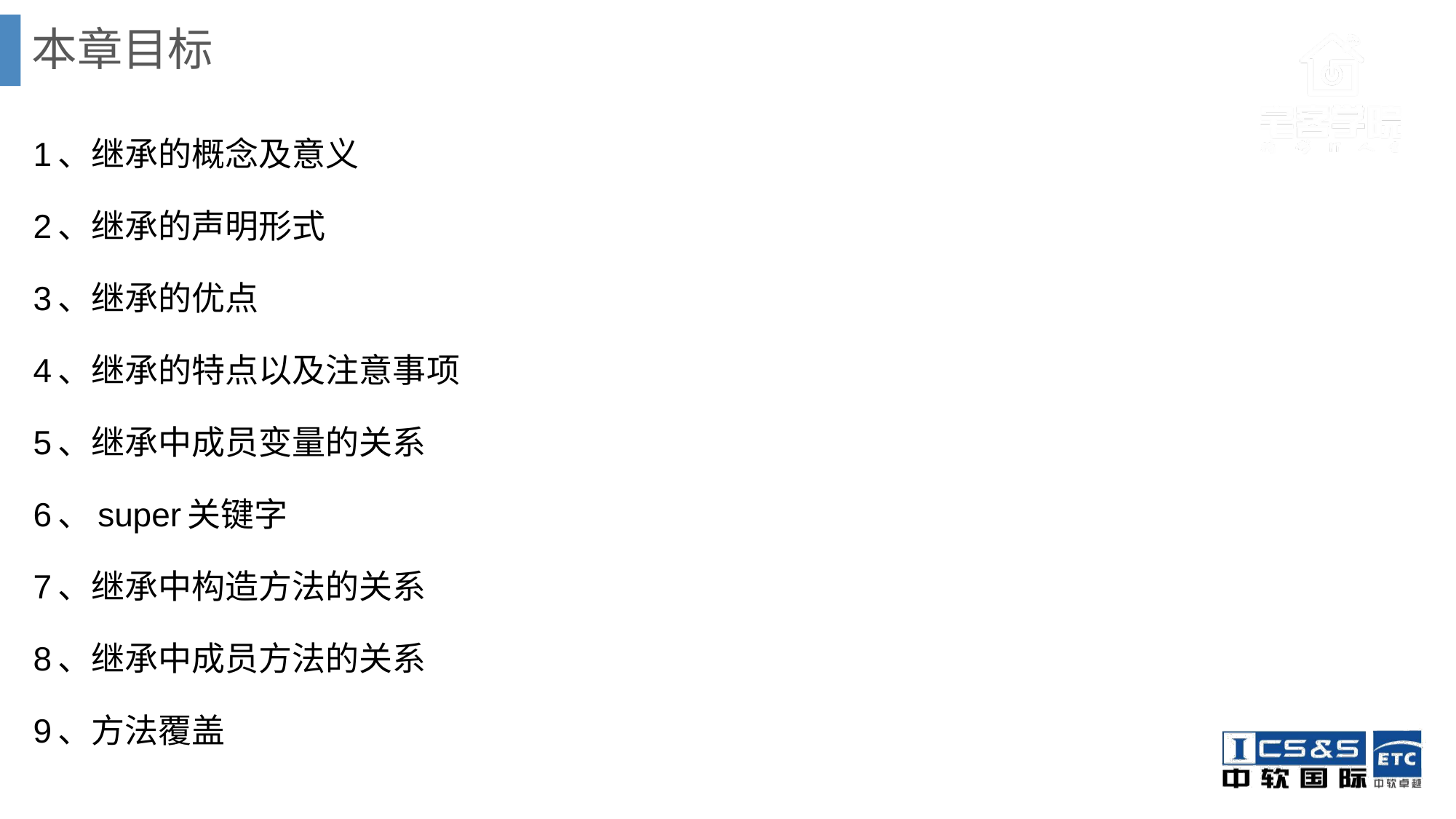

# 本章目标
1、继承的概念及意义
2、继承的声明形式
3、继承的优点
4、继承的特点以及注意事项
5、继承中成员变量的关系
6、super关键字
7、继承中构造方法的关系
8、继承中成员方法的关系
9、方法覆盖